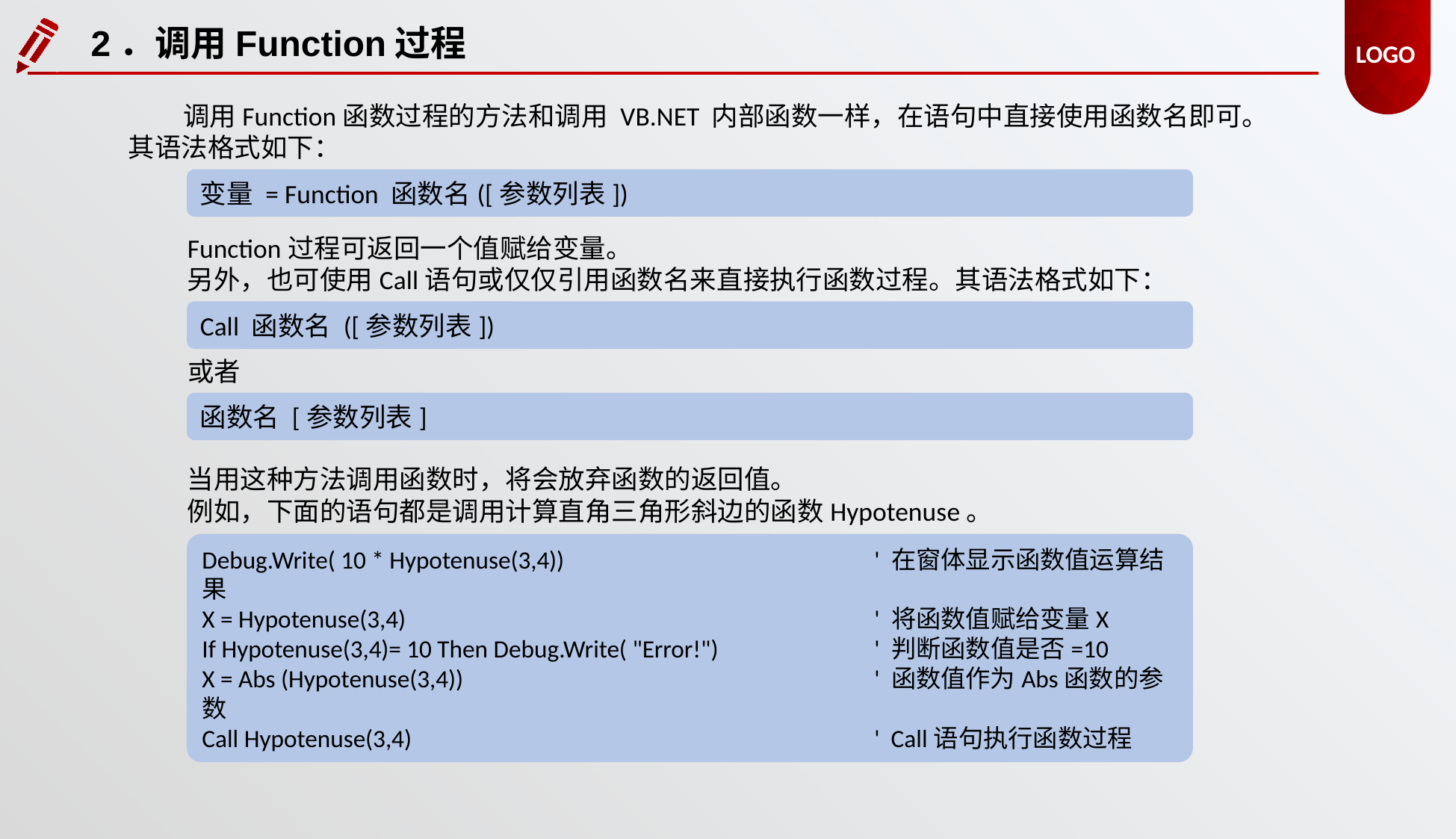

2．调用Function过程
调用Function函数过程的方法和调用 VB.NET 内部函数一样，在语句中直接使用函数名即可。其语法格式如下：
变量 = Function 函数名([参数列表])
Function过程可返回一个值赋给变量。
另外，也可使用Call语句或仅仅引用函数名来直接执行函数过程。其语法格式如下：
Call 函数名 ([参数列表])
或者
函数名 [参数列表]
当用这种方法调用函数时，将会放弃函数的返回值。
例如，下面的语句都是调用计算直角三角形斜边的函数Hypotenuse。
Debug.Write( 10 * Hypotenuse(3,4))			' 在窗体显示函数值运算结果
X = Hypotenuse(3,4)					' 将函数值赋给变量X
If Hypotenuse(3,4)= 10 Then Debug.Write( "Error!")		' 判断函数值是否=10
X = Abs (Hypotenuse(3,4))				' 函数值作为Abs函数的参数
Call Hypotenuse(3,4)					'  Call语句执行函数过程